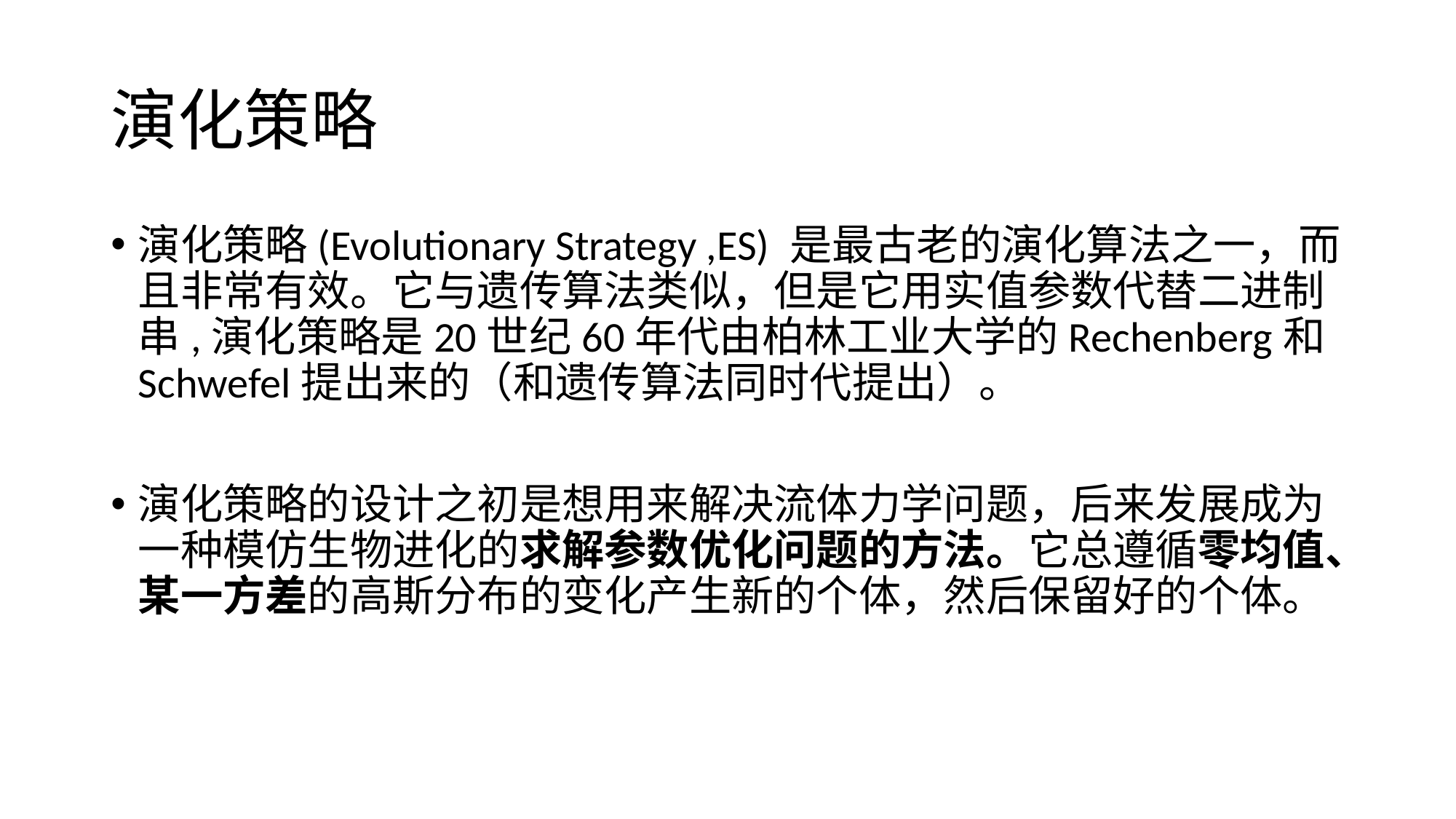

# 演化策略
演化策略(Evolutionary Strategy ,ES) 是最古老的演化算法之一，而且非常有效。它与遗传算法类似，但是它用实值参数代替二进制串,演化策略是20世纪60年代由柏林工业大学的Rechenberg和Schwefel提出来的（和遗传算法同时代提出）。

演化策略的设计之初是想用来解决流体力学问题，后来发展成为一种模仿生物进化的求解参数优化问题的方法。它总遵循零均值、某一方差的高斯分布的变化产生新的个体，然后保留好的个体。